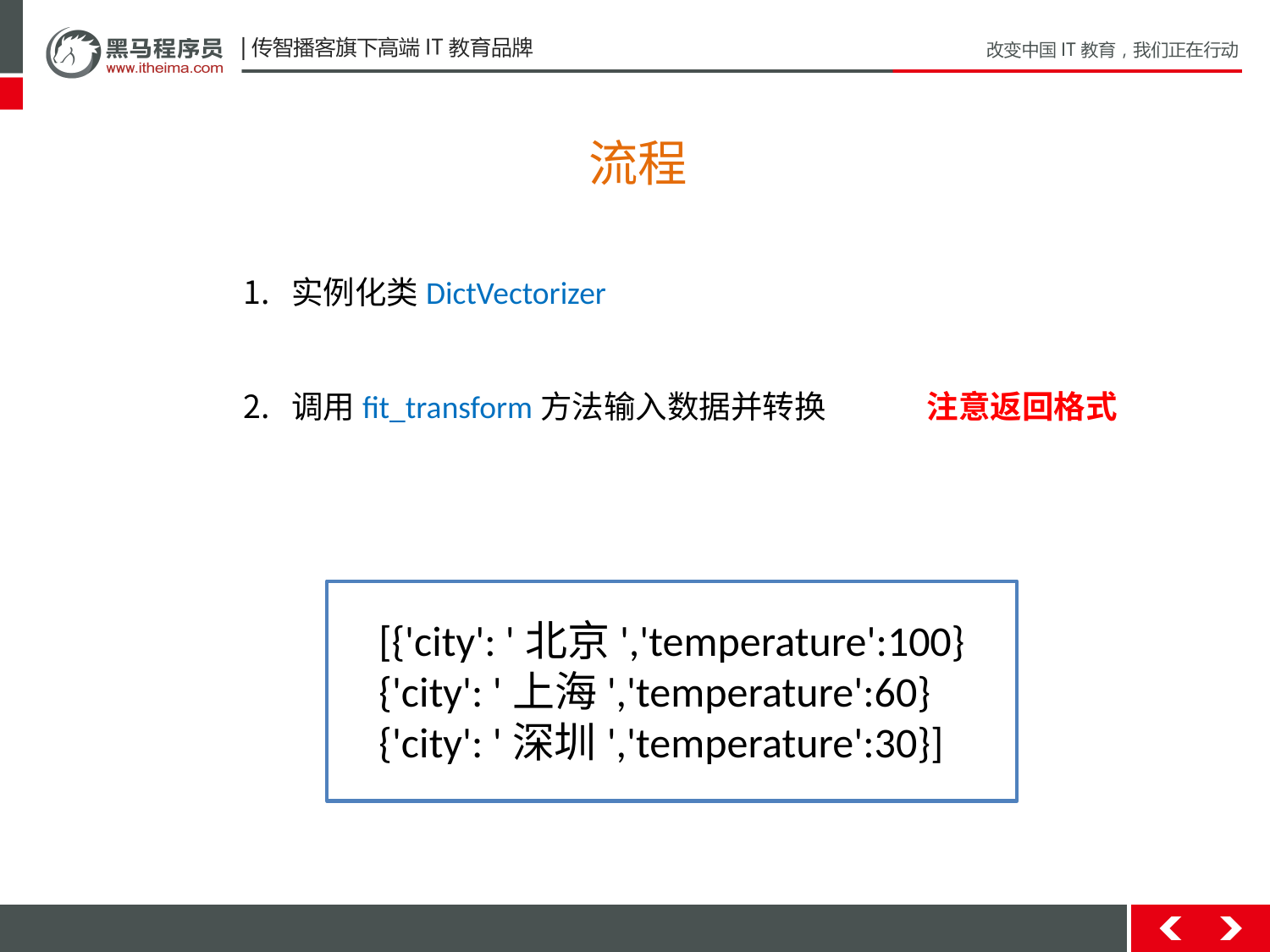

流程
实例化类DictVectorizer

调用fit_transform方法输入数据并转换              注意返回格式

[{'city': '北京','temperature':100}
{'city': '上海','temperature':60}
{'city': '深圳','temperature':30}]